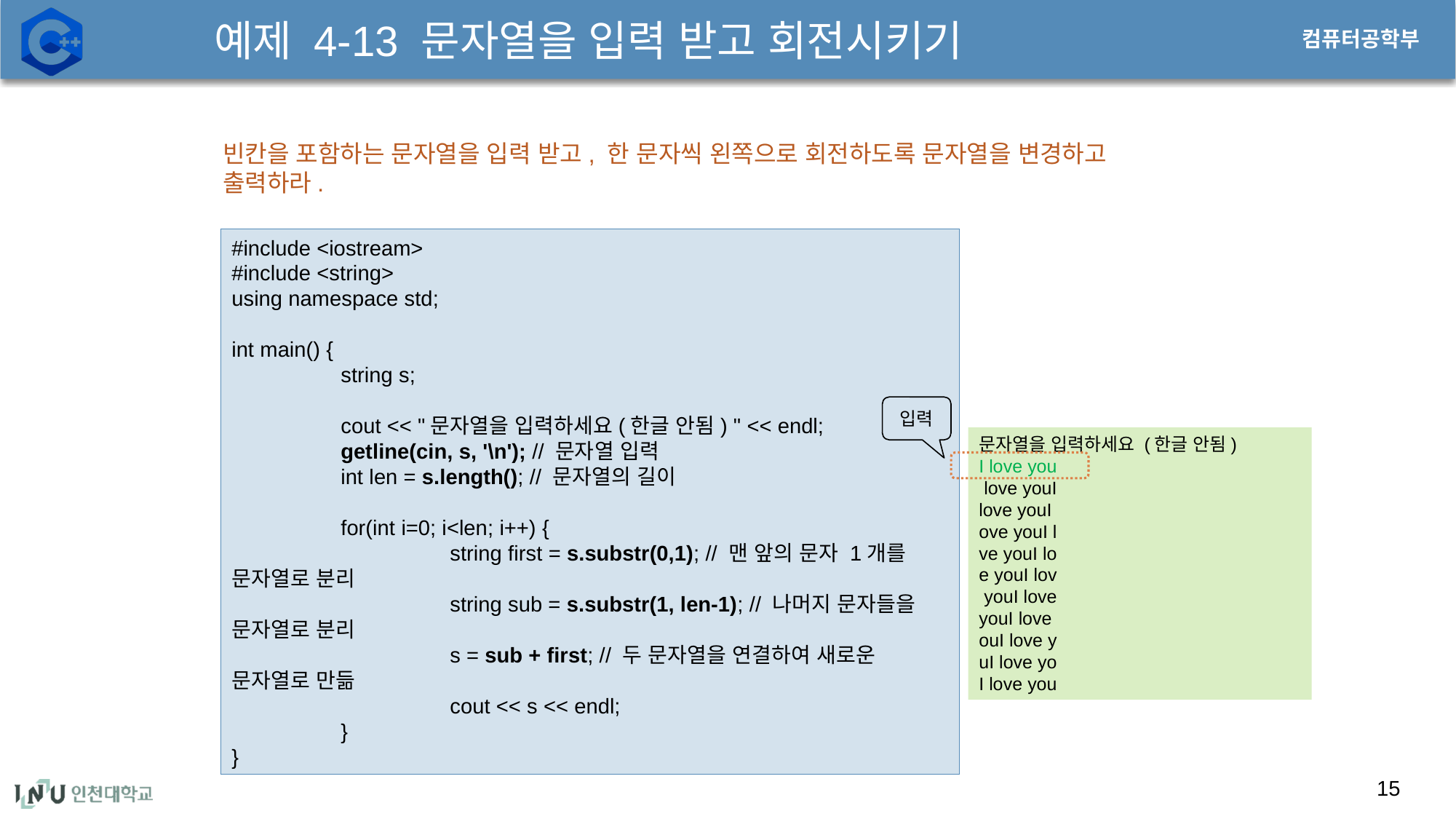

# 예제 4-13 문자열을 입력 받고 회전시키기
빈칸을 포함하는 문자열을 입력 받고, 한 문자씩 왼쪽으로 회전하도록 문자열을 변경하고 출력하라.
#include <iostream>
#include <string>
using namespace std;

int main() {
	string s;

	cout << "문자열을 입력하세요(한글 안됨) " << endl;
	getline(cin, s, '\n'); // 문자열 입력
	int len = s.length(); // 문자열의 길이

	for(int i=0; i<len; i++) {
		string first = s.substr(0,1); // 맨 앞의 문자 1개를 문자열로 분리
		string sub = s.substr(1, len-1); // 나머지 문자들을 문자열로 분리
		s = sub + first; // 두 문자열을 연결하여 새로운 문자열로 만듦
		cout << s << endl;
	}
}
입력
문자열을 입력하세요 (한글 안됨)
I love you
 love youI
love youI
ove youI l
ve youI lo
e youI lov
 youI love
youI love
ouI love y
uI love yo
I love you